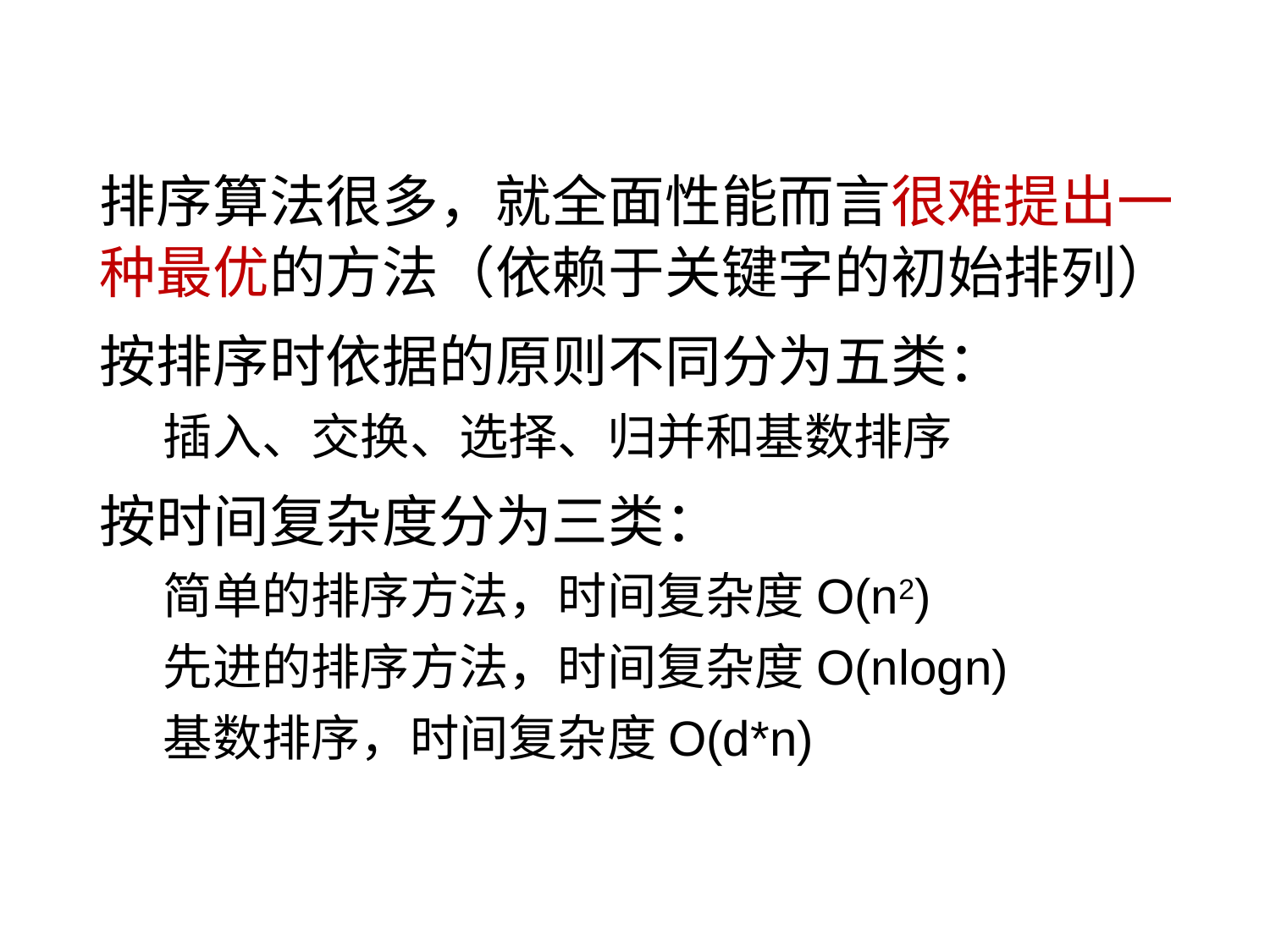

排序算法很多，就全面性能而言很难提出一种最优的方法（依赖于关键字的初始排列）
按排序时依据的原则不同分为五类：
插入、交换、选择、归并和基数排序
按时间复杂度分为三类：
简单的排序方法，时间复杂度O(n2)
先进的排序方法，时间复杂度O(nlogn)
基数排序，时间复杂度O(d*n)